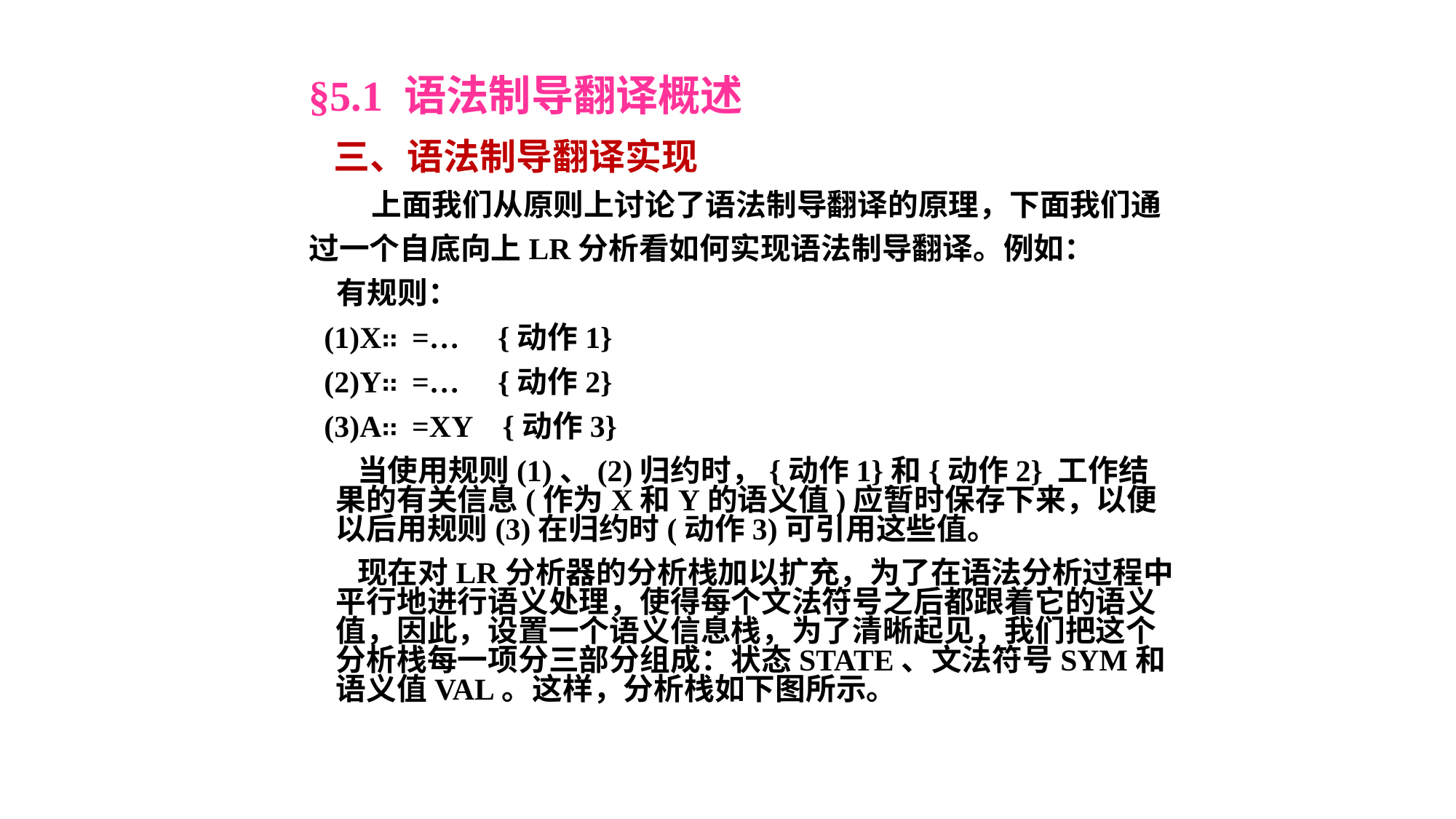

§5.1 语法制导翻译概述

  三、语法制导翻译实现
        上面我们从原则上讨论了语法制导翻译的原理，下面我们通
过一个自底向上LR分析看如何实现语法制导翻译。例如：
   有规则：
  (1)X∷=…     {动作1}
  (2)Y∷=…     {动作2}
  (3)A∷=XY    {动作3}
      当使用规则(1)、(2)归约时，{动作1}和{动作2} 工作结果的有关信息(作为X和Y的语义值)应暂时保存下来，以便以后用规则(3)在归约时(动作3)可引用这些值。
      现在对LR分析器的分析栈加以扩充，为了在语法分析过程中平行地进行语义处理，使得每个文法符号之后都跟着它的语义值，因此，设置一个语义信息栈，为了清晰起见，我们把这个分析栈每一项分三部分组成：状态STATE、文法符号SYM和语义值VAL。这样，分析栈如下图所示。